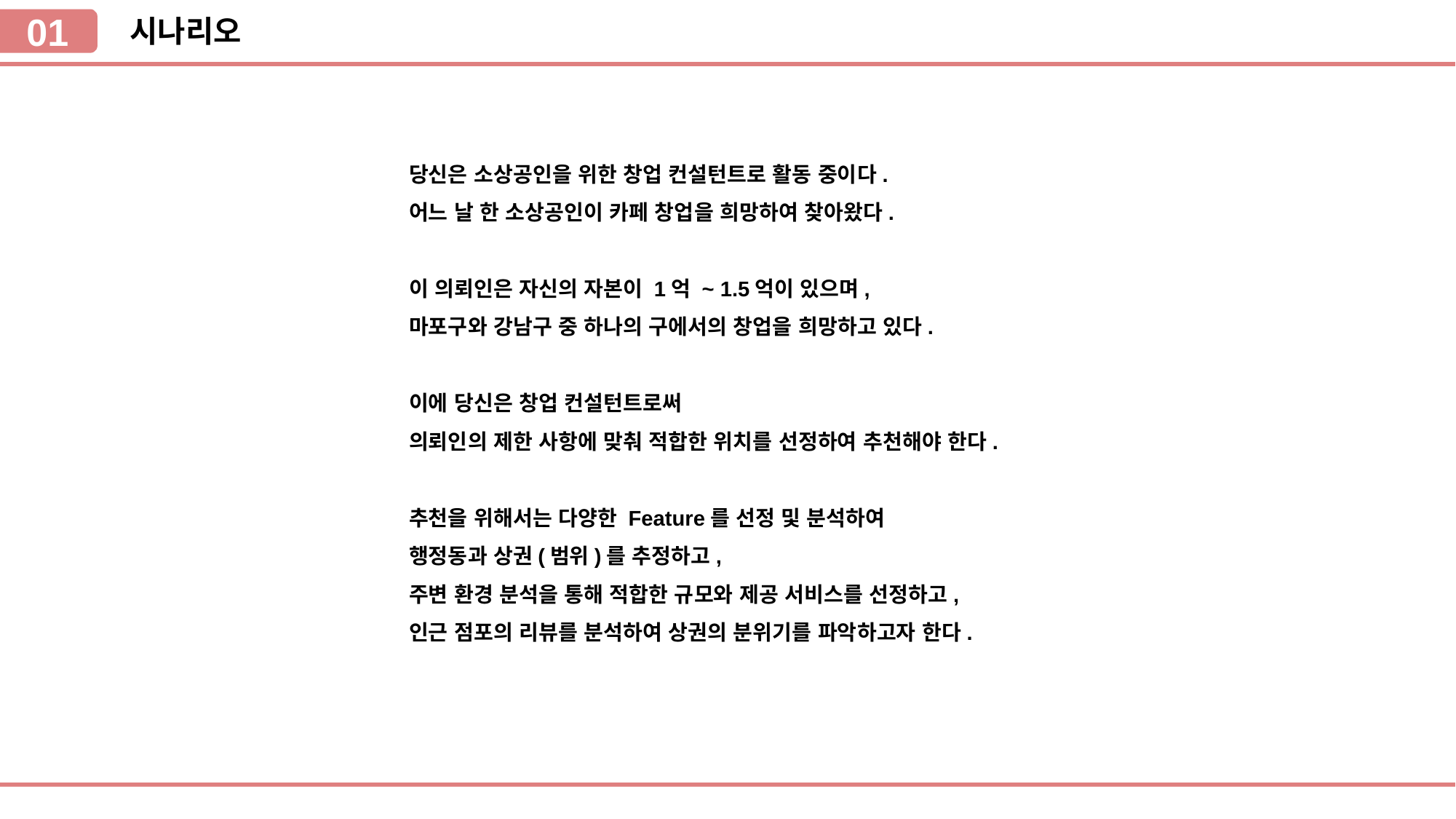

01
시나리오
`
당신은 소상공인을 위한 창업 컨설턴트로 활동 중이다.
어느 날 한 소상공인이 카페 창업을 희망하여 찾아왔다.

이 의뢰인은 자신의 자본이 1억 ~ 1.5억이 있으며,
마포구와 강남구 중 하나의 구에서의 창업을 희망하고 있다.

이에 당신은 창업 컨설턴트로써
의뢰인의 제한 사항에 맞춰 적합한 위치를 선정하여 추천해야 한다.

추천을 위해서는 다양한 Feature를 선정 및 분석하여
행정동과 상권(범위)를 추정하고,
주변 환경 분석을 통해 적합한 규모와 제공 서비스를 선정하고,
인근 점포의 리뷰를 분석하여 상권의 분위기를 파악하고자 한다.
`